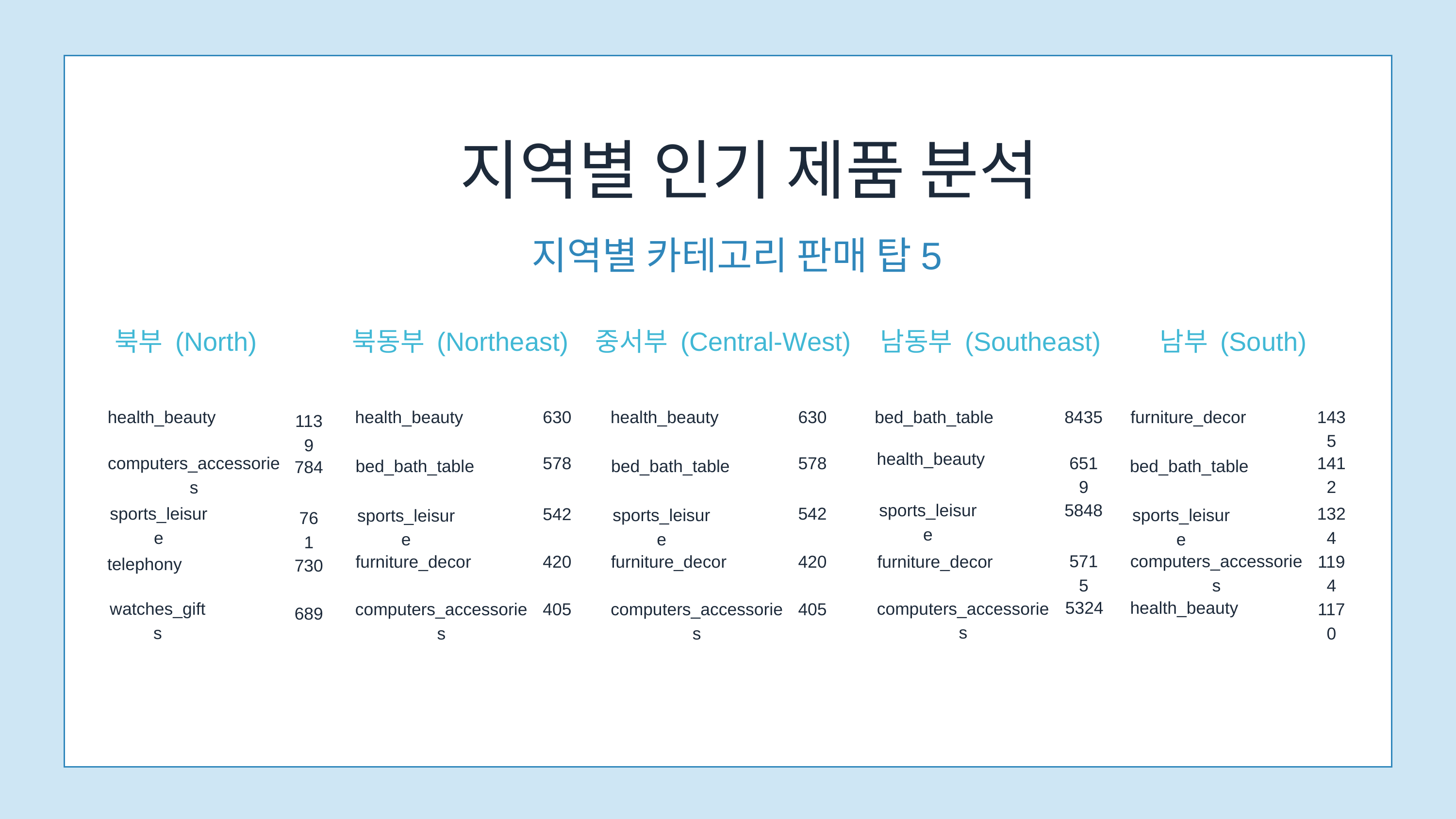

지역별 인기 제품 분석
 지역별 카테고리 판매 탑5
북부 (North)
북동부 (Northeast)
중서부 (Central-West)
남동부 (Southeast)
남부 (South)
bed_bath_table
8435
furniture_decor
1435
630
630
health_beauty
health_beauty
health_beauty
1139
health_beauty
6519
1412
computers_accessories
578
578
bed_bath_table
bed_bath_table
bed_bath_table
784
sports_leisure
5848
1324
sports_leisure
542
542
sports_leisure
sports_leisure
sports_leisure
761
5715
computers_accessories
1194
furniture_decor
420
furniture_decor
420
furniture_decor
telephony
730
health_beauty
5324
computers_accessories
watches_gifts
1170
405
405
computers_accessories
computers_accessories
689